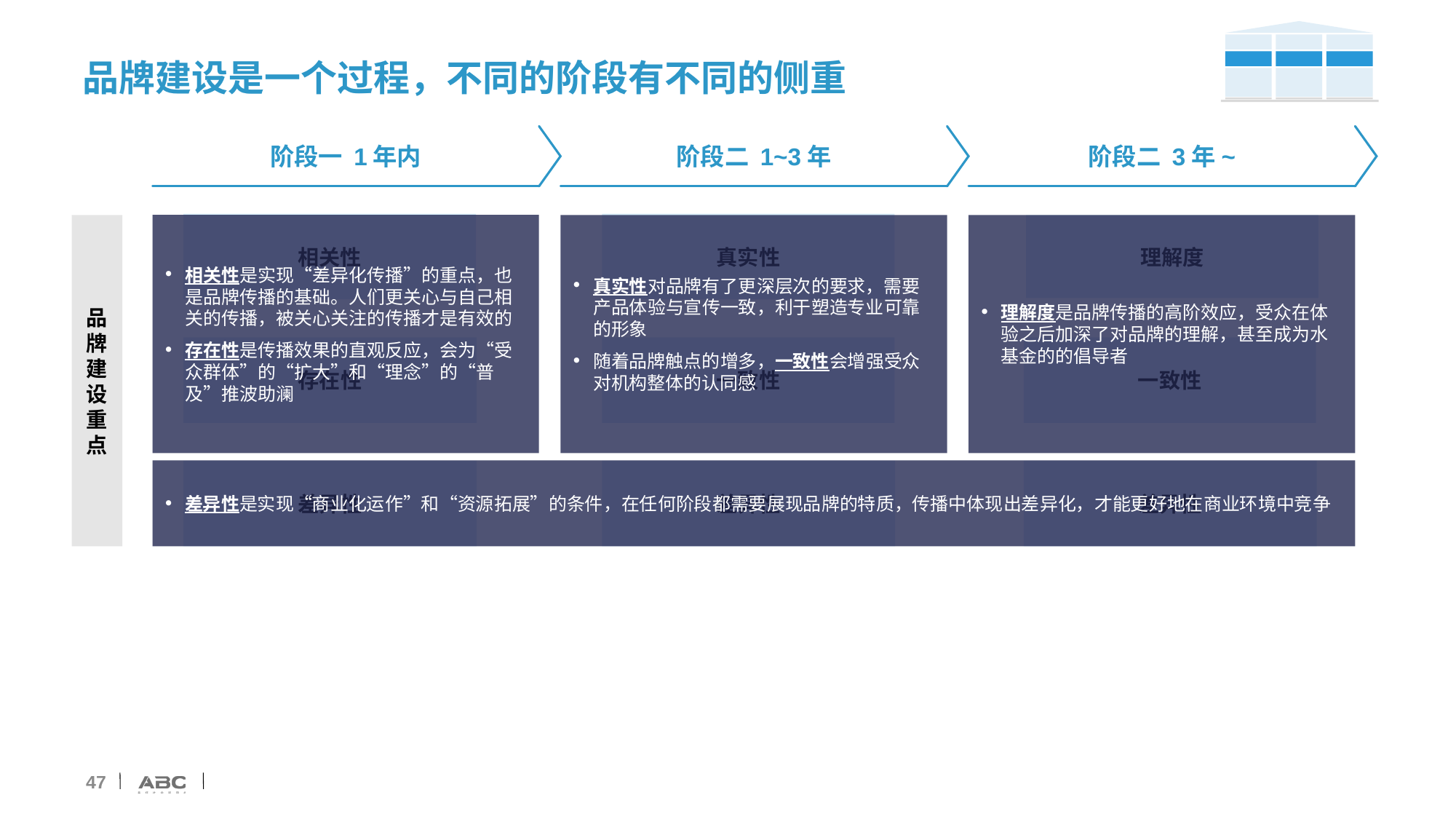

# 品牌建设是一个过程，不同的阶段有不同的侧重
阶段一 1年内

阶段二 1~3年

阶段二 3年~

相关性
真实性
理解度
品牌建设重点
相关性是实现“差异化传播”的重点，也是品牌传播的基础。人们更关心与自己相关的传播，被关心关注的传播才是有效的
存在性是传播效果的直观反应，会为“受众群体”的“扩大”和“理念”的“普及”推波助澜
真实性对品牌有了更深层次的要求，需要产品体验与宣传一致，利于塑造专业可靠的形象
随着品牌触点的增多，一致性会增强受众对机构整体的认同感
理解度是品牌传播的高阶效应，受众在体验之后加深了对品牌的理解，甚至成为水基金的的倡导者
存在性
一致性
一致性
差异性是实现“商业化运作”和“资源拓展”的条件，在任何阶段都需要展现品牌的特质，传播中体现出差异化，才能更好地在商业环境中竞争
差异性
差异性
差异性

47